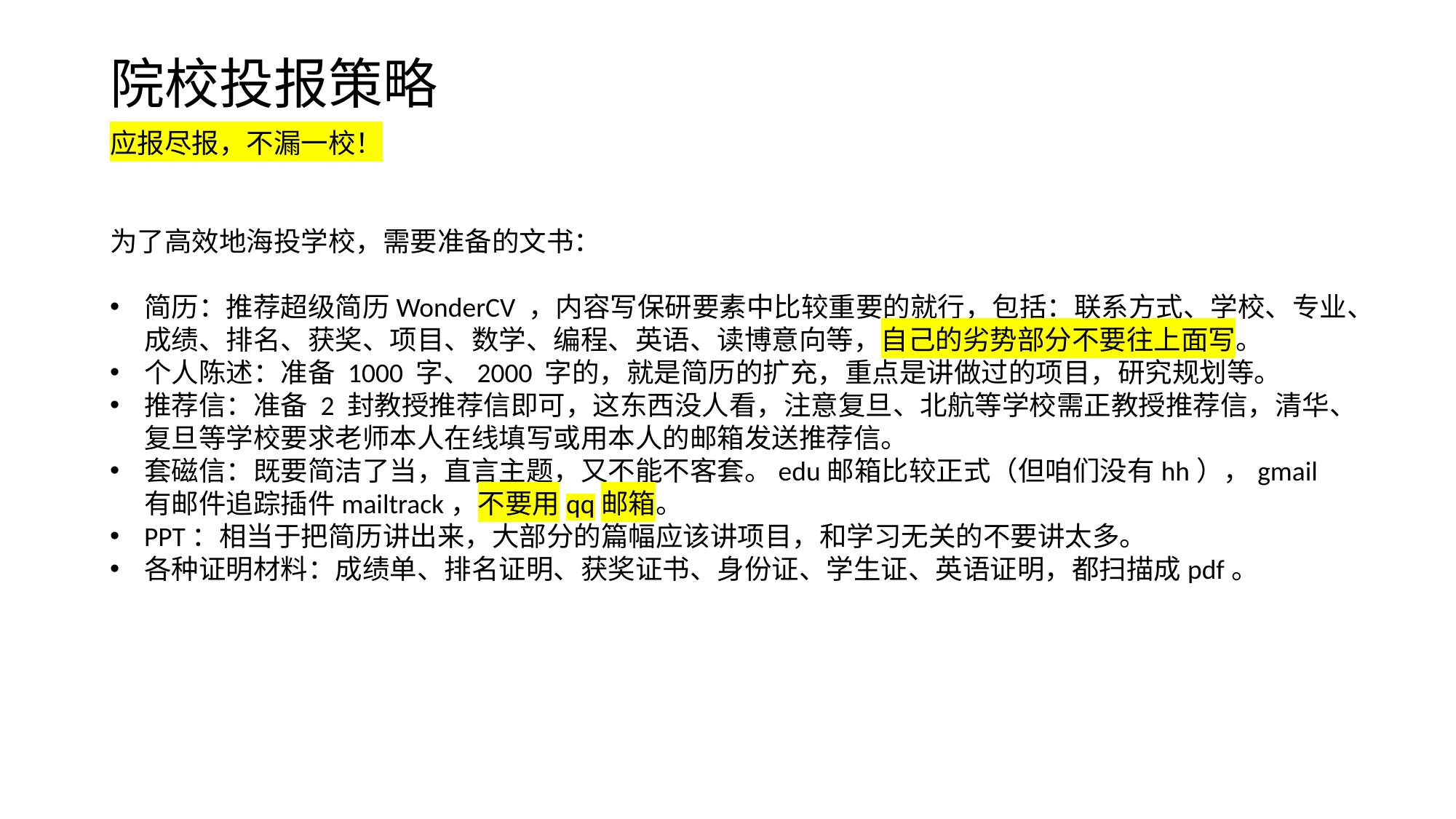

院校投报策略
应报尽报，不漏一校！

为了高效地海投学校，需要准备的文书：

简历：推荐超级简历WonderCV ，内容写保研要素中比较重要的就行，包括：联系方式、学校、专业、成绩、排名、获奖、项目、数学、编程、英语、读博意向等，自己的劣势部分不要往上面写。
个人陈述：准备 1000 字、2000 字的，就是简历的扩充，重点是讲做过的项目，研究规划等。
推荐信：准备 2 封教授推荐信即可，这东西没人看，注意复旦、北航等学校需正教授推荐信，清华、复旦等学校要求老师本人在线填写或用本人的邮箱发送推荐信。
套磁信：既要简洁了当，直言主题，又不能不客套。edu邮箱比较正式（但咱们没有hh），gmail有邮件追踪插件mailtrack，不要用qq邮箱。
PPT：相当于把简历讲出来，大部分的篇幅应该讲项目，和学习无关的不要讲太多。
各种证明材料：成绩单、排名证明、获奖证书、身份证、学生证、英语证明，都扫描成pdf。